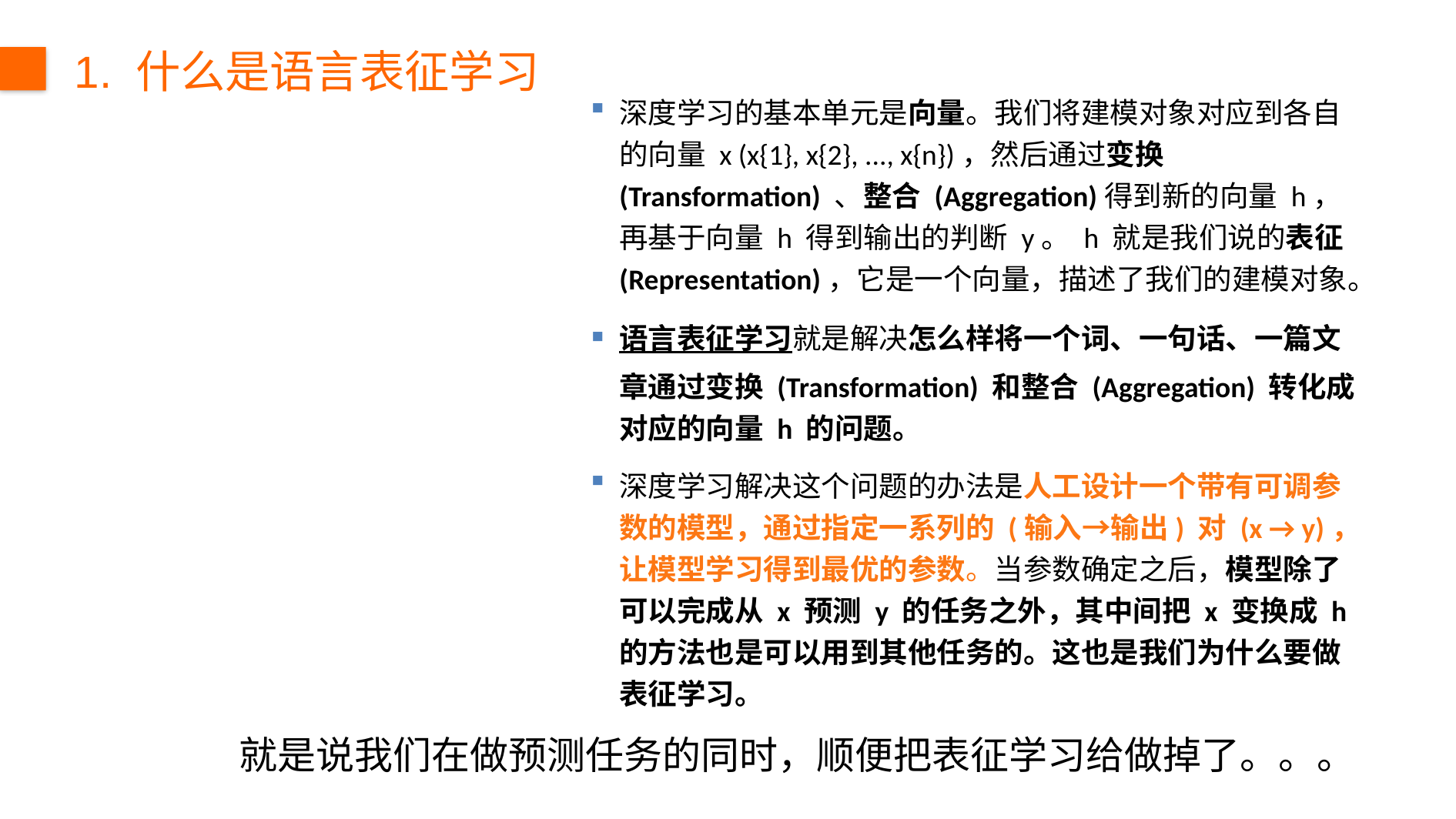

# 1. 什么是语言表征学习
深度学习的基本单元是向量。我们将建模对象对应到各自的向量 x (x{1}, x{2}, ..., x{n})，然后通过变换 (Transformation) 、整合 (Aggregation)得到新的向量 h，再基于向量 h 得到输出的判断 y。 h 就是我们说的表征 (Representation)，它是一个向量，描述了我们的建模对象。
语言表征学习就是解决怎么样将一个词、一句话、一篇文章通过变换 (Transformation) 和整合 (Aggregation) 转化成对应的向量 h 的问题。
深度学习解决这个问题的办法是人工设计一个带有可调参数的模型，通过指定一系列的 (输入→输出) 对 (x → y)，让模型学习得到最优的参数。当参数确定之后，模型除了可以完成从 x 预测 y 的任务之外，其中间把 x 变换成 h 的方法也是可以用到其他任务的。这也是我们为什么要做表征学习。

就是说我们在做预测任务的同时，顺便把表征学习给做掉了。。。